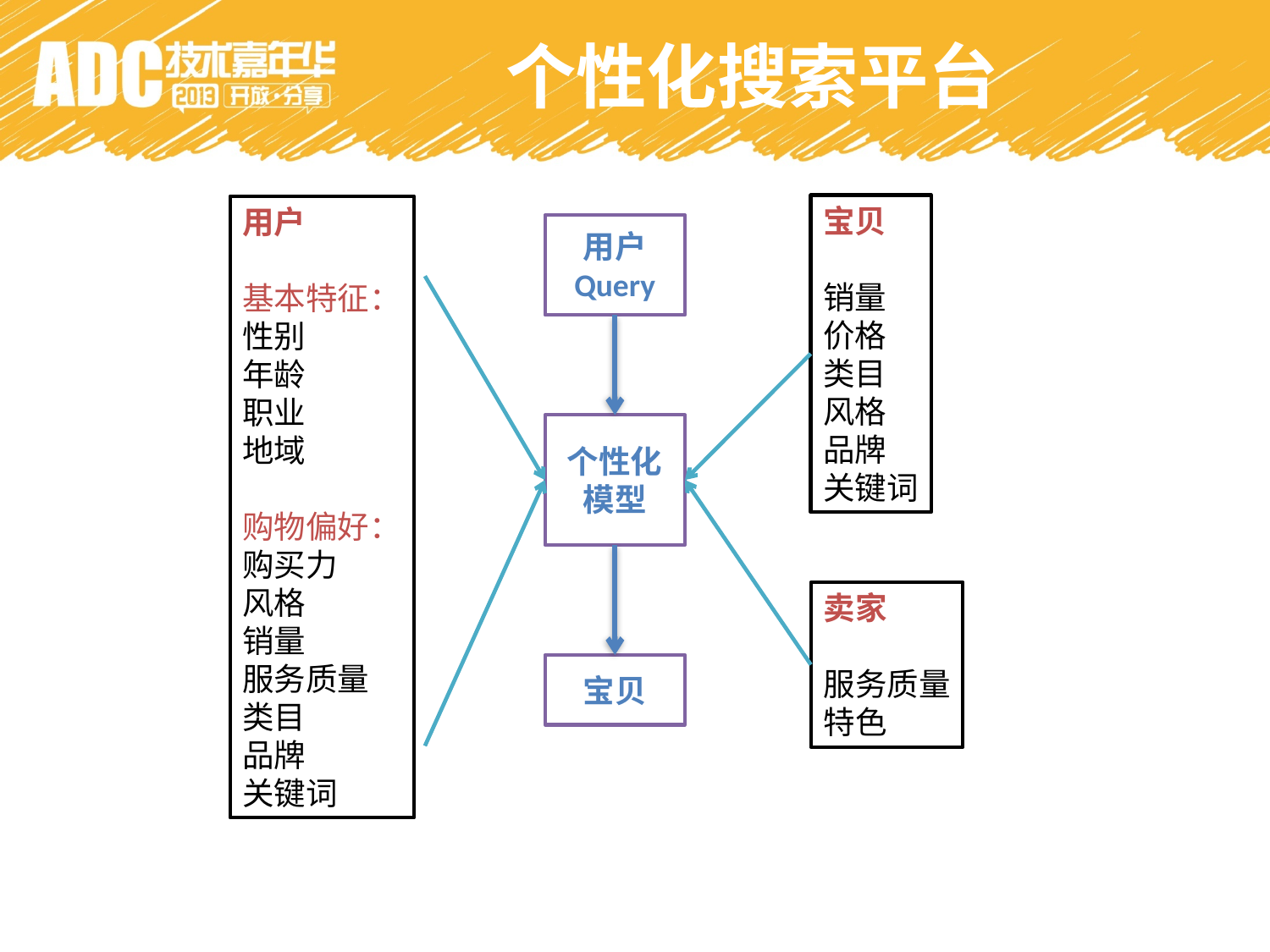

个性化搜索平台
宝贝

销量
价格
类目
风格
品牌
关键词
用户

基本特征：
性别
年龄
职业
地域

购物偏好：
购买力
风格
销量
服务质量
类目
品牌
关键词
用户
Query
个性化模型
卖家

服务质量
特色
宝贝